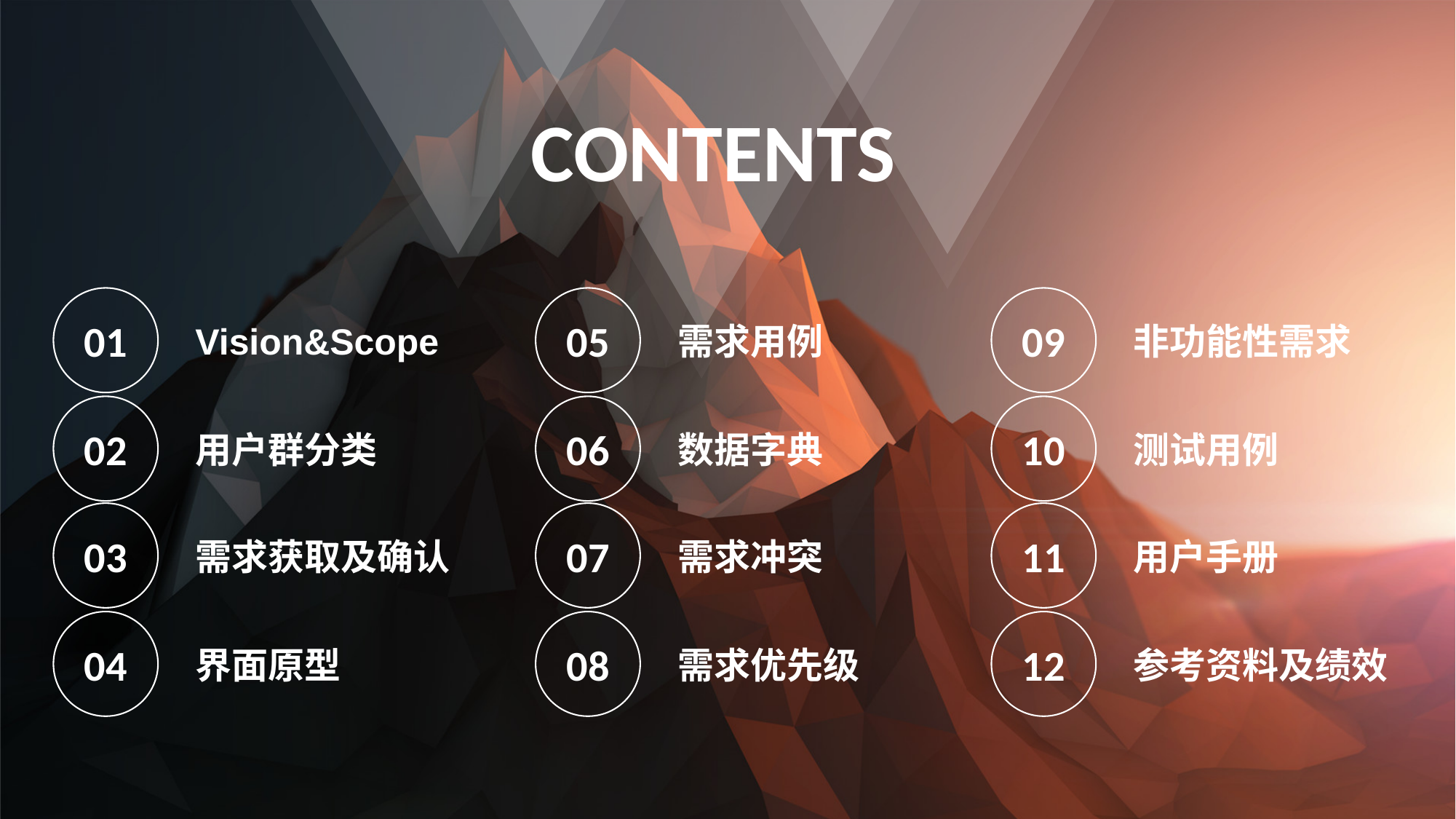

CONTENTS
01
05
09
Vision&Scope
需求用例
非功能性需求
02
06
10
用户群分类
数据字典
测试用例
03
07
11
需求获取及确认
需求冲突
用户手册
04
08
12
界面原型
需求优先级
参考资料及绩效